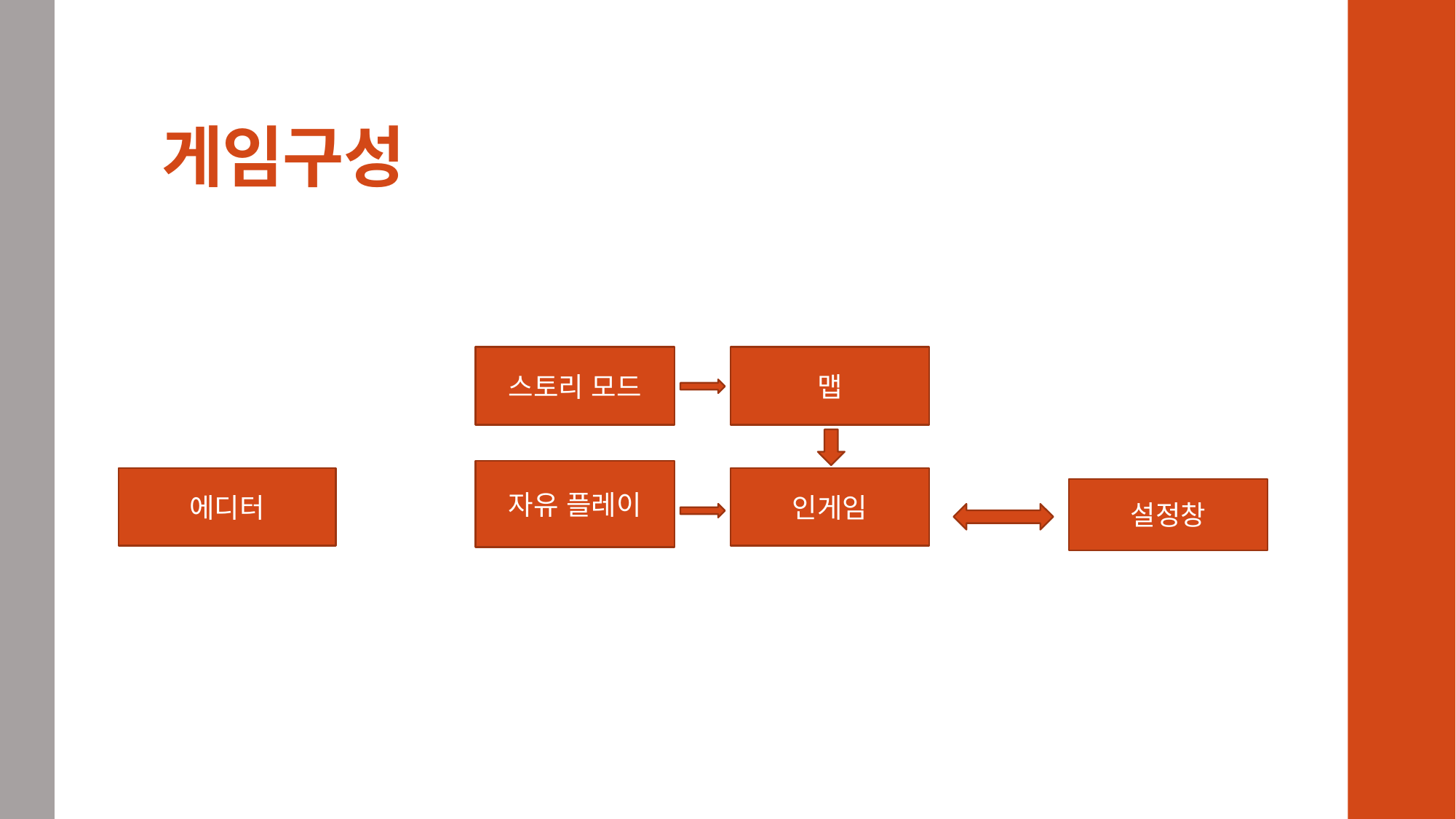

# 게임구성
스토리 모드
맵

자유 플레이
에디터
인게임
설정창